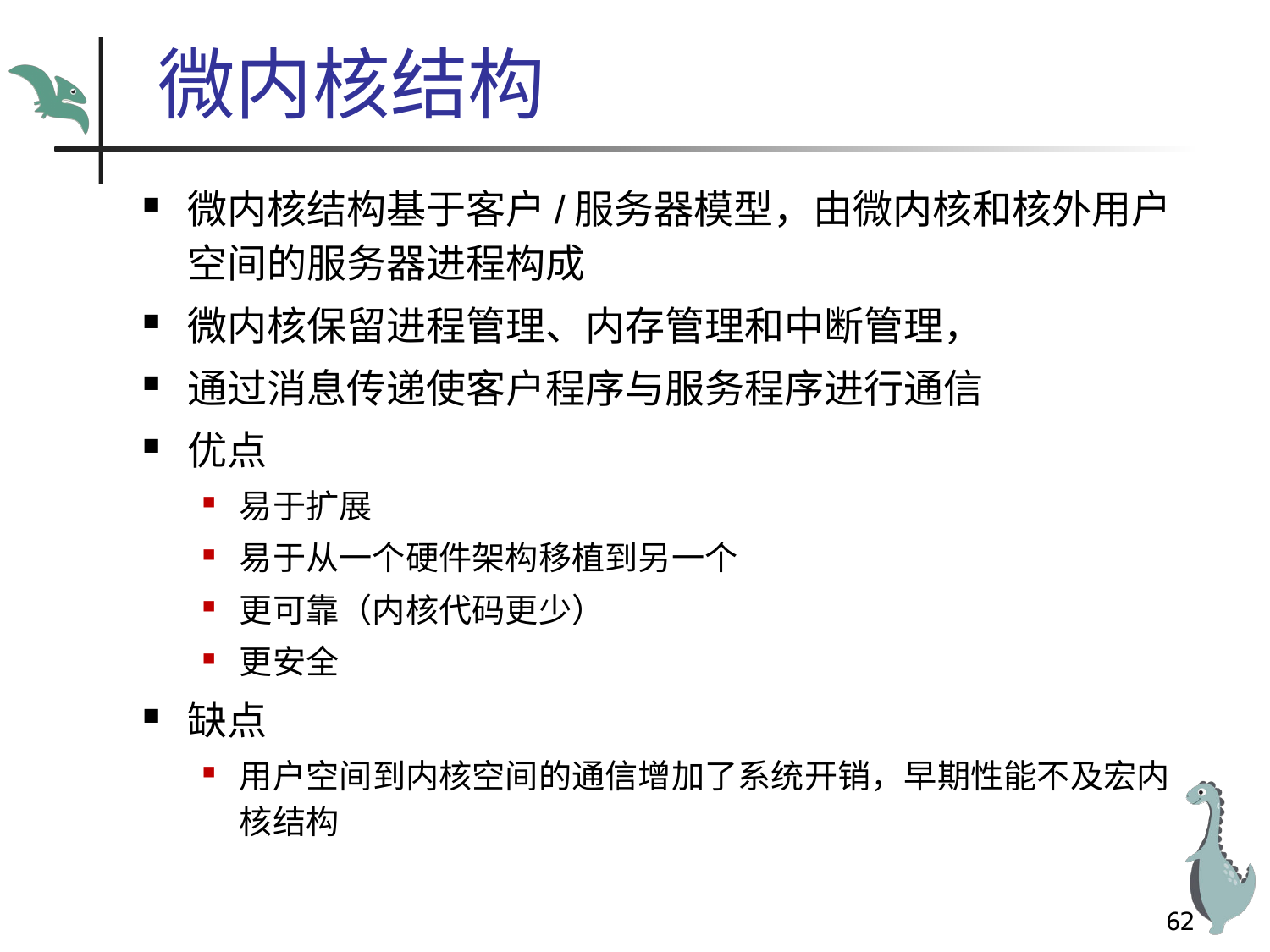

# 微内核结构
微内核结构基于客户/服务器模型，由微内核和核外用户空间的服务器进程构成
微内核保留进程管理、内存管理和中断管理，
通过消息传递使客户程序与服务程序进行通信
优点
易于扩展
易于从一个硬件架构移植到另一个
更可靠（内核代码更少）
更安全
缺点
用户空间到内核空间的通信增加了系统开销，早期性能不及宏内核结构

62